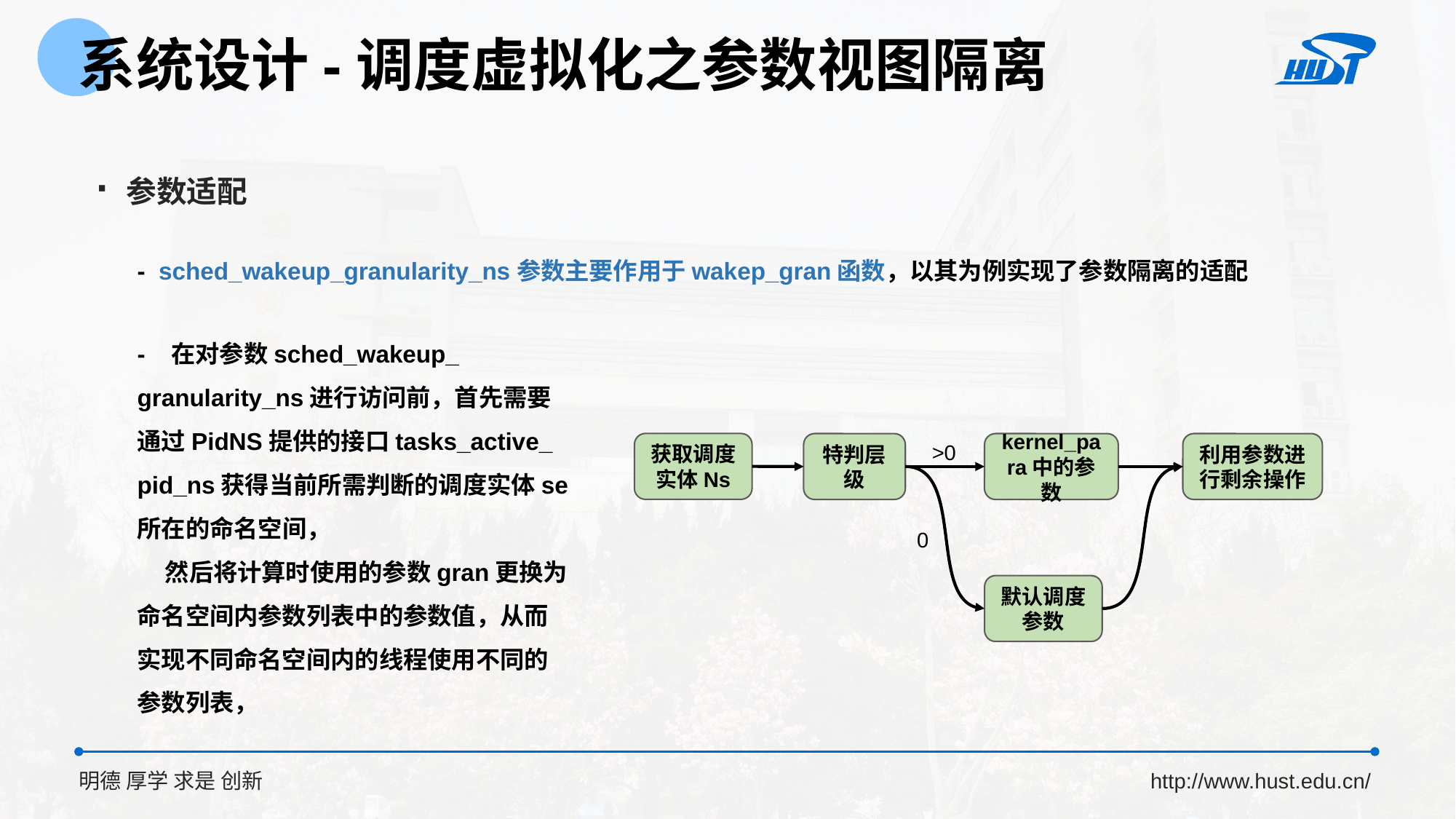

系统设计-调度虚拟化之参数视图隔离
· 参数适配
-  sched_wakeup_granularity_ns参数主要作用于wakep_gran函数，以其为例实现了参数隔离的适配
-   在对参数sched_wakeup_
granularity_ns进行访问前，首先需要通过PidNS提供的接口tasks_active_
pid_ns获得当前所需判断的调度实体se所在的命名空间，
    然后将计算时使用的参数gran更换为命名空间内参数列表中的参数值，从而实现不同命名空间内的线程使用不同的参数列表，
获取调度实体Ns
特判层级
>0
kernel_para中的参数
利用参数进行剩余操作
0
默认调度参数